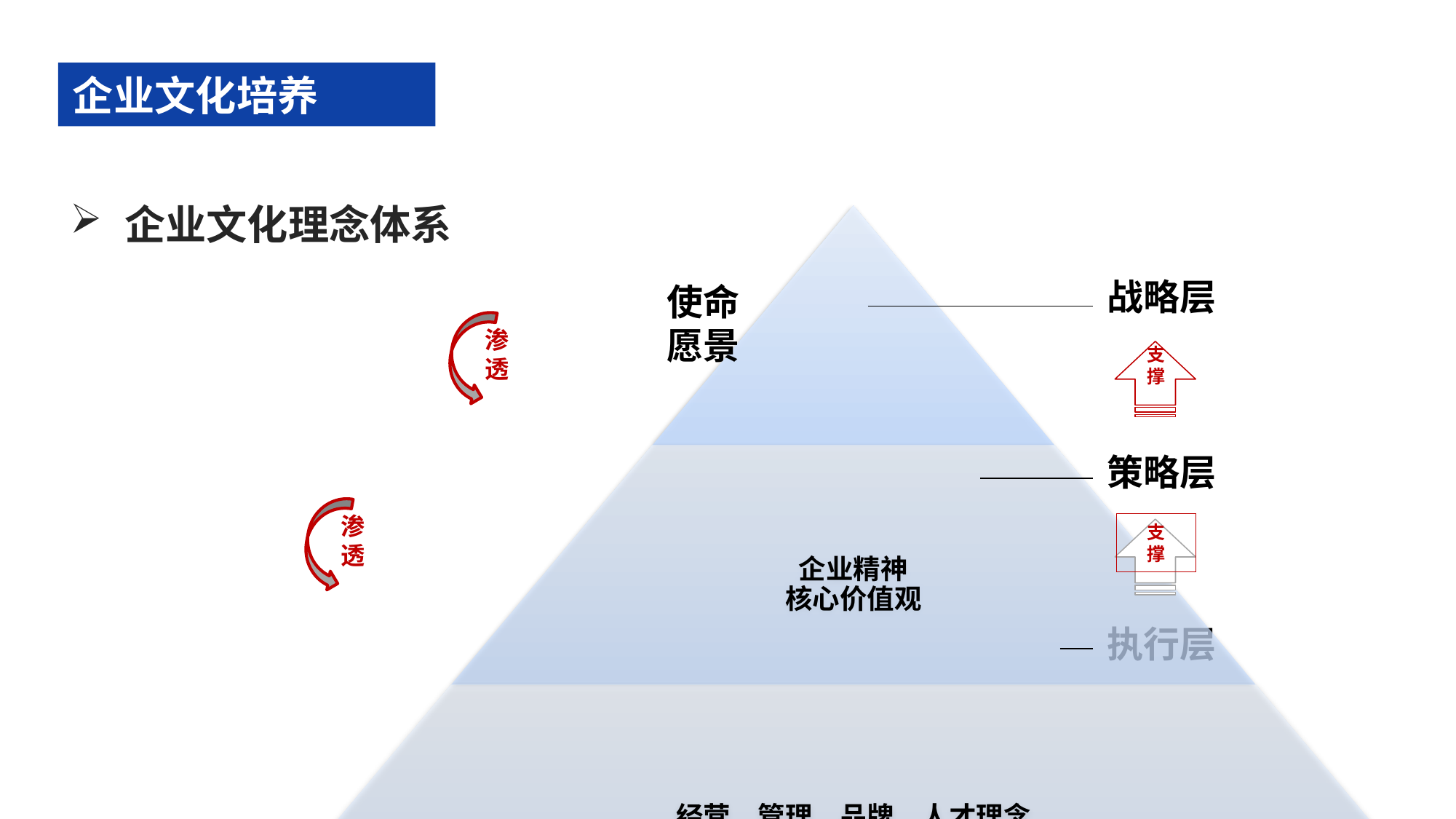

企业文化培养
企业文化理念体系

企业精神
核心价值观
经营、管理、品牌、人才理念
使命
愿景
战略层

渗
透
支
撑

策略层

渗
透
支
撑

执行层